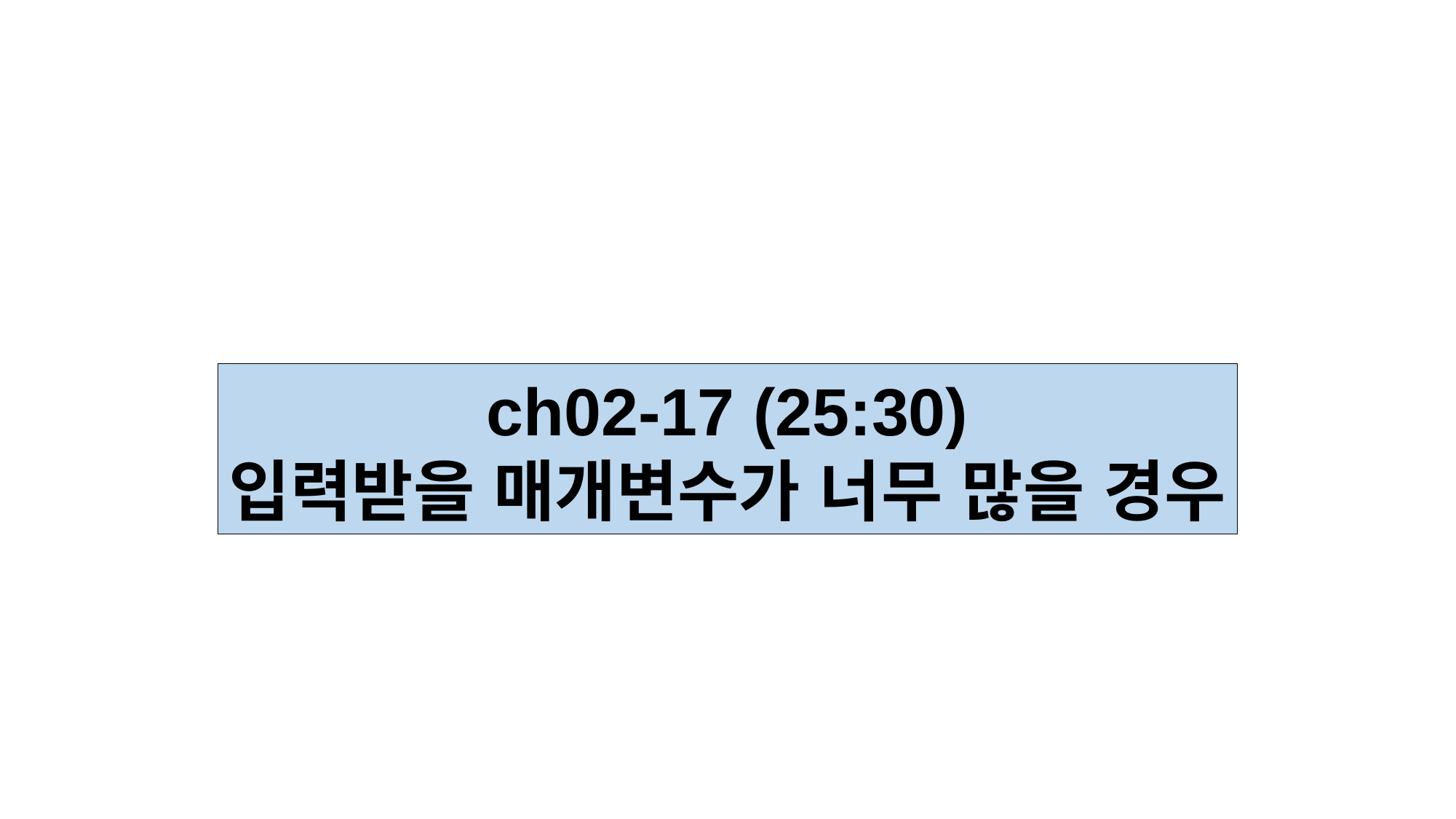

ch02-17 (25:30)
입력받을 매개변수가 너무 많을 경우